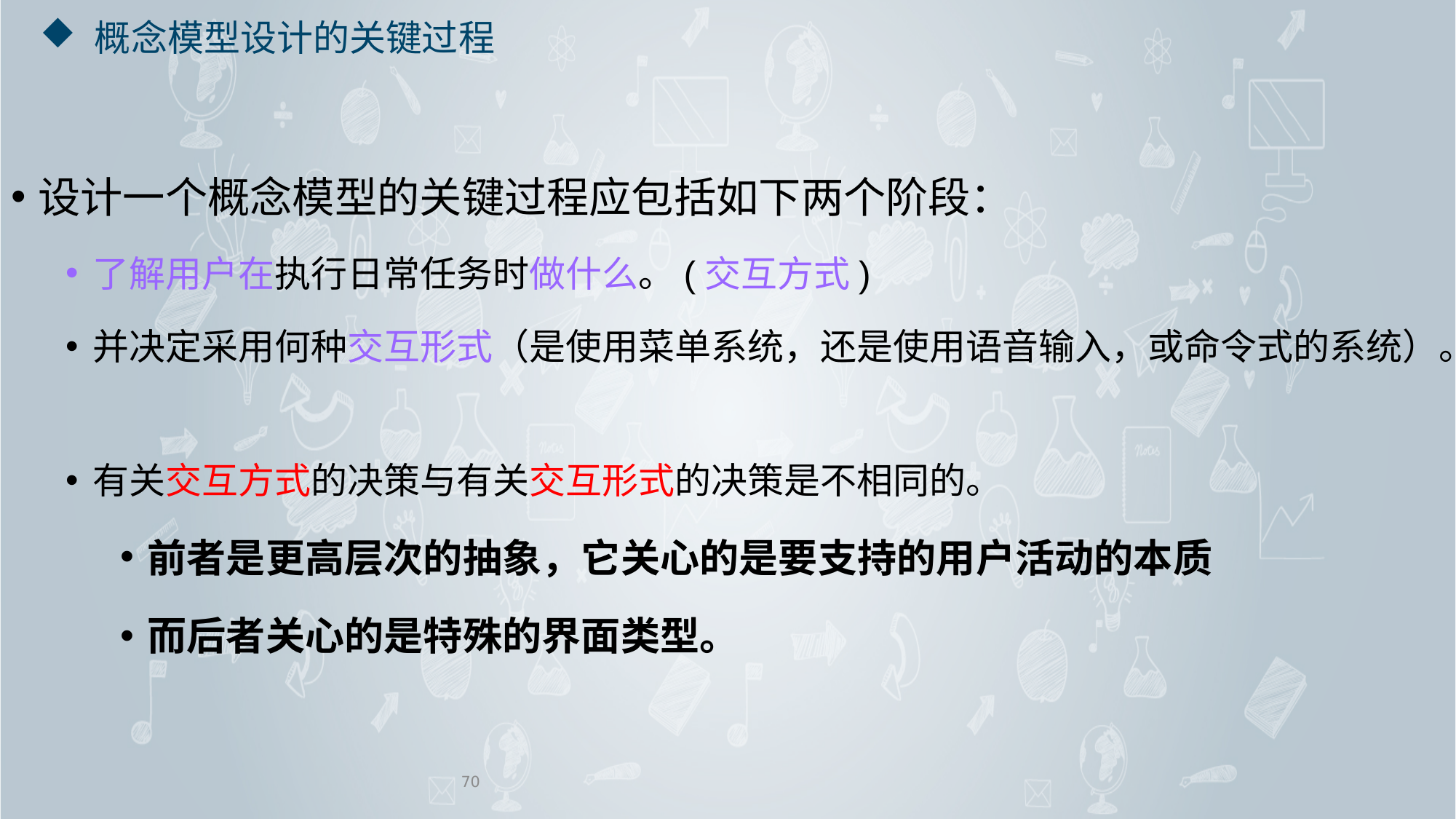

# 概念模型设计的关键过程
设计一个概念模型的关键过程应包括如下两个阶段：
了解用户在执行日常任务时做什么。(交互方式)
并决定采用何种交互形式（是使用菜单系统，还是使用语音输入，或命令式的系统）。

有关交互方式的决策与有关交互形式的决策是不相同的。
前者是更高层次的抽象，它关心的是要支持的用户活动的本质
而后者关心的是特殊的界面类型。
70